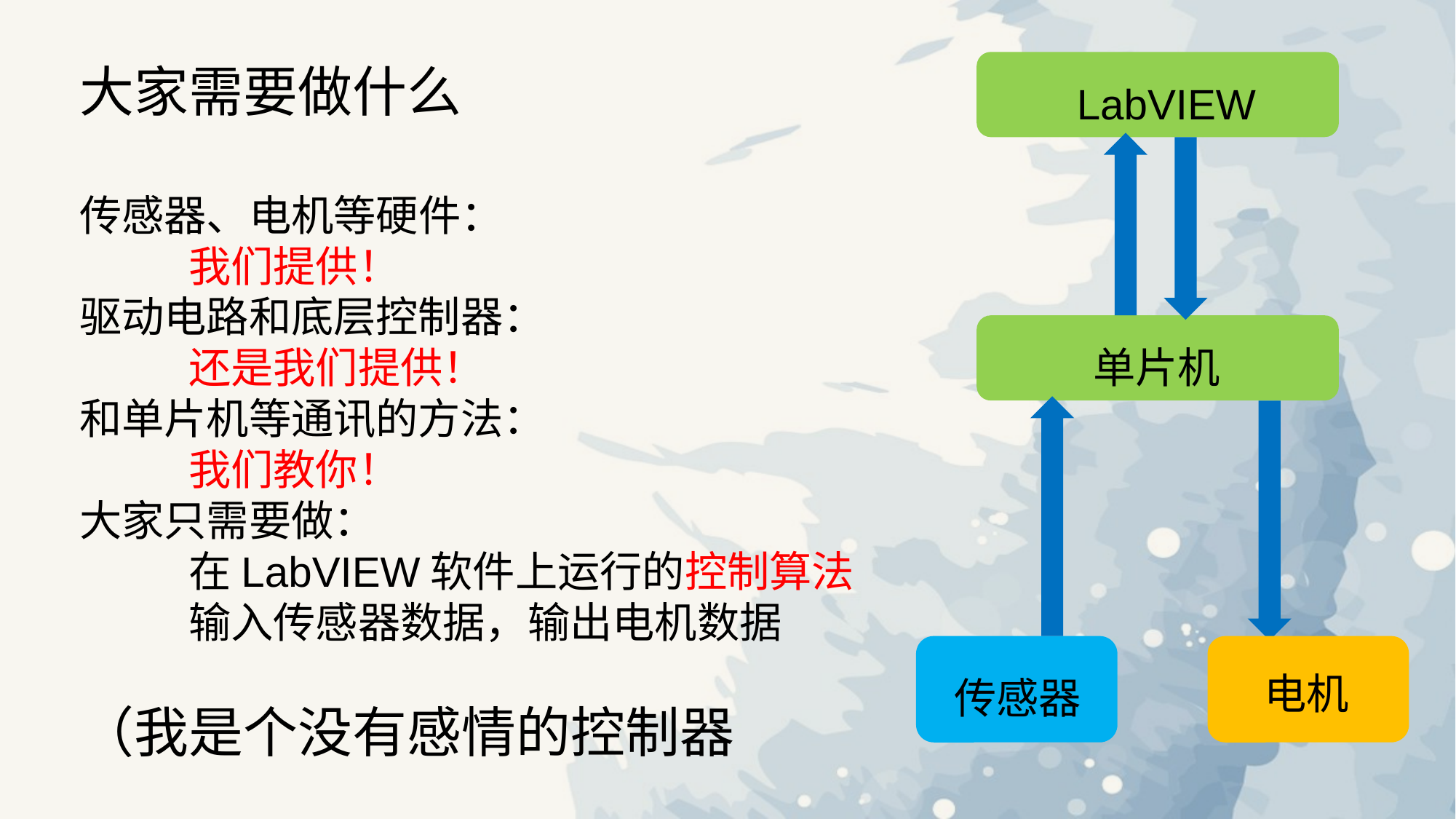

LabVIEW
大家需要做什么

传感器、电机等硬件：
	我们提供！
驱动电路和底层控制器：
	还是我们提供！
和单片机等通讯的方法：
	我们教你！
大家只需要做：
	在LabVIEW软件上运行的控制算法
	输入传感器数据，输出电机数据

（我是个没有感情的控制器

单片机

电机
传感器